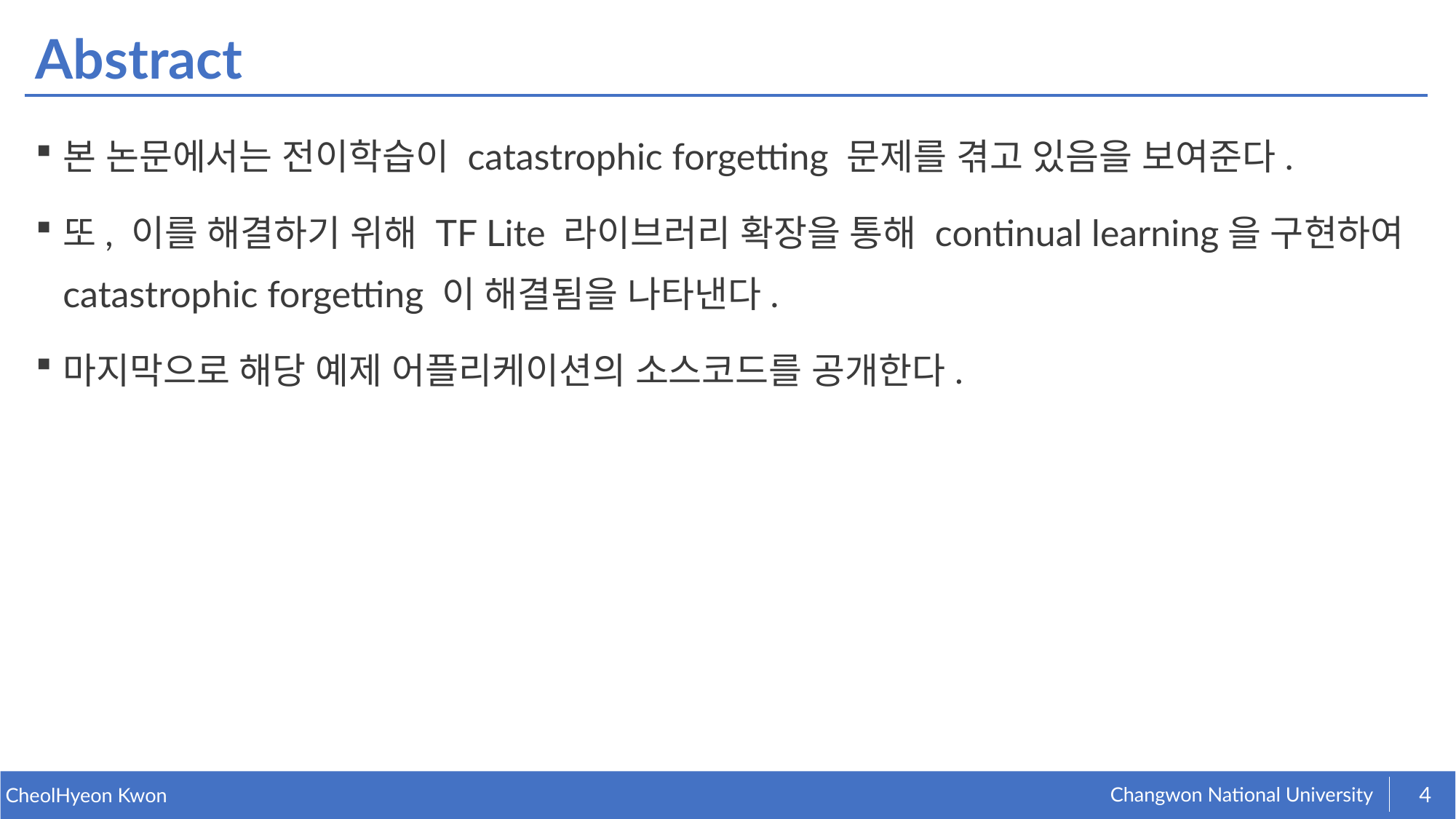

# Abstract
본 논문에서는 전이학습이 catastrophic forgetting 문제를 겪고 있음을 보여준다.
또, 이를 해결하기 위해 TF Lite 라이브러리 확장을 통해 continual learning을 구현하여 catastrophic forgetting 이 해결됨을 나타낸다.
마지막으로 해당 예제 어플리케이션의 소스코드를 공개한다.

4